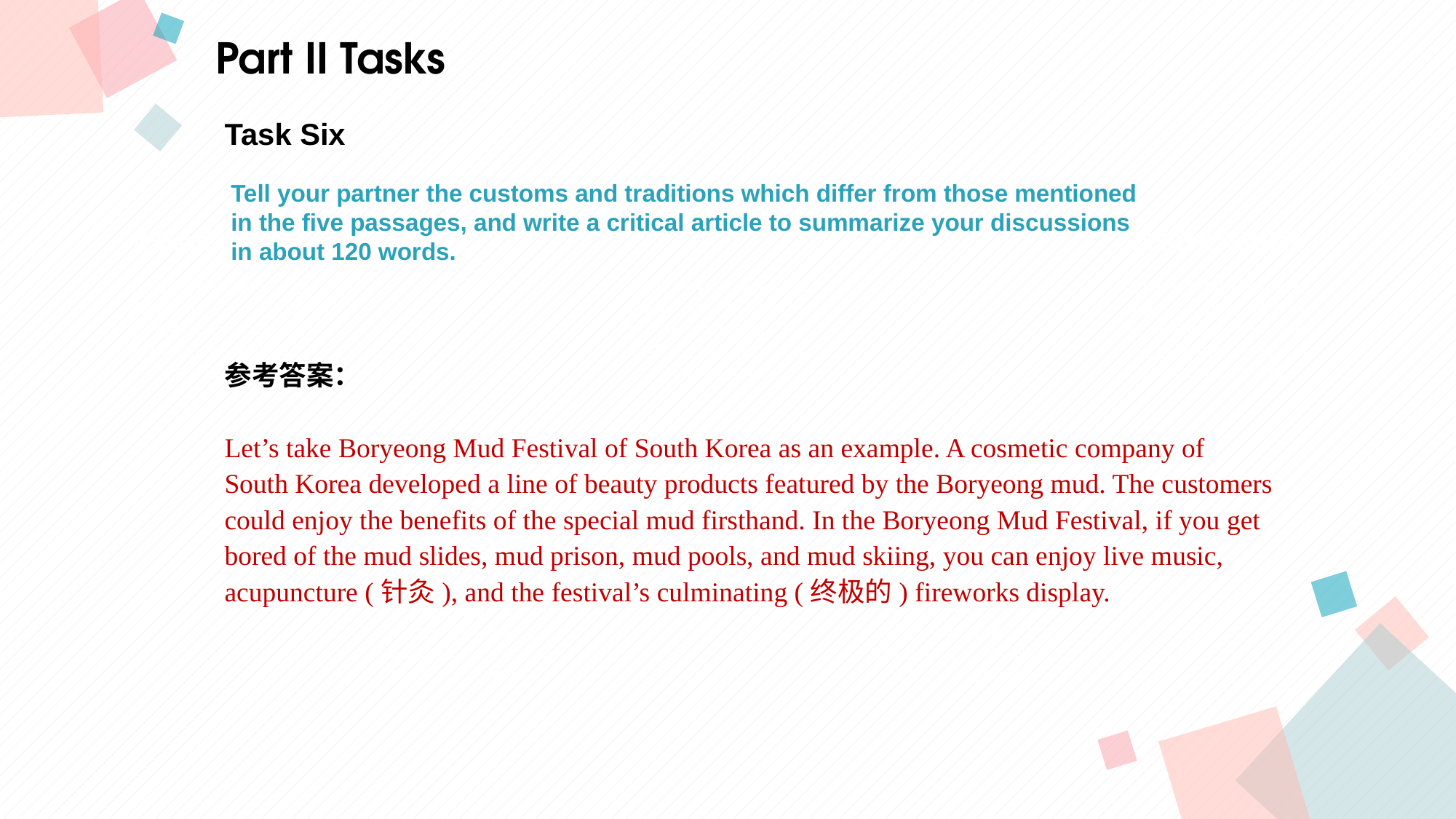

Part II Tasks
Task Six

Tell your partner the customs and traditions which differ from those mentioned
in the five passages, and write a critical article to summarize your discussions
in about 120 words.
点击此处添加标题
点击此处添加标题
标题数字等都可以通过点击和重新输入进行更改，顶部“开始”面板中可以对字体、字号、颜色等进行修改。建议正文8-14号字，1.3倍字间距。
标题数字等都可以通过点击和重新输入进行更改，顶部“开始”面板中可以对字体、字号、颜色等进行修改。建议正文8-14号字，1.3倍字间距。
标题数字等都可以通过点击和重新输入进行更改，顶部“开始”面板中可以对字体、字号、颜色等进行修改。建议正文8-14号字，1.3倍字间距。
参考答案：

Let’s take Boryeong Mud Festival of South Korea as an example. A cosmetic company of
South Korea developed a line of beauty products featured by the Boryeong mud. The customers
could enjoy the benefits of the special mud firsthand. In the Boryeong Mud Festival, if you get
bored of the mud slides, mud prison, mud pools, and mud skiing, you can enjoy live music,
acupuncture (针灸), and the festival’s culminating (终极的) fireworks display.
点击此处添加标题
标题数字等都可以通过点击和重新输入进行更改，顶部“开始”面板中可以对字体、字号、颜色等进行修改。建议正文8-14号字，1.3倍字间距。
标题数字等都可以通过点击和重新输入进行更改，顶部“开始”面板中可以对字体、字号、颜色等进行修改。建议正文8-14号字，1.3倍字间距。